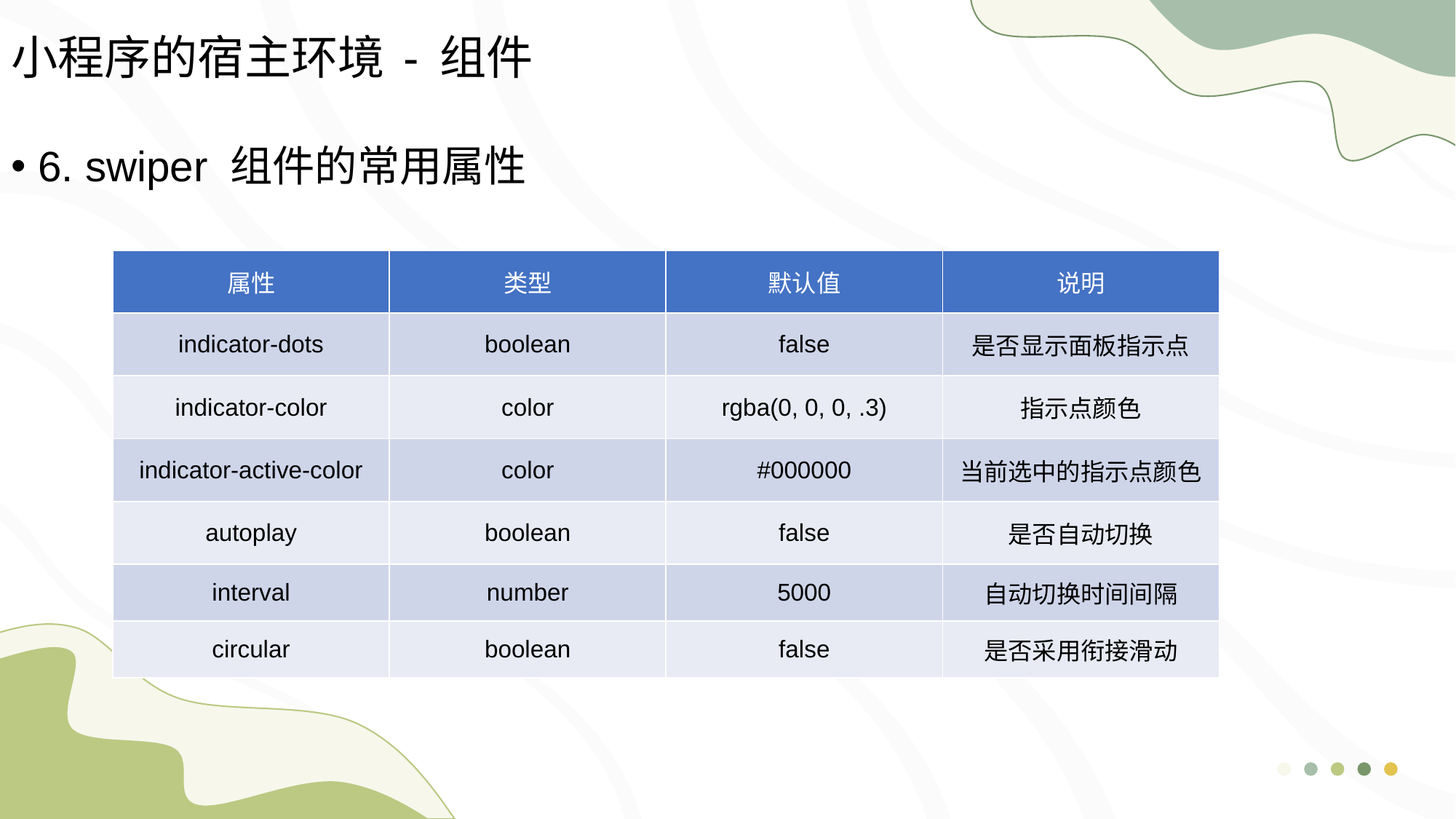

小程序的宿主环境 - 组件
6. swiper 组件的常用属性
| 属性 | 类型 | 默认值 | 说明 |
| --- | --- | --- | --- |
| indicator-dots | boolean | false | 是否显示面板指示点 |
| indicator-color | color | rgba(0, 0, 0, .3) | 指示点颜色 |
| indicator-active-color | color | #000000 | 当前选中的指示点颜色 |
| autoplay | boolean | false | 是否自动切换 |
| interval | number | 5000 | 自动切换时间间隔 |
| circular | boolean | false | 是否采用衔接滑动 |